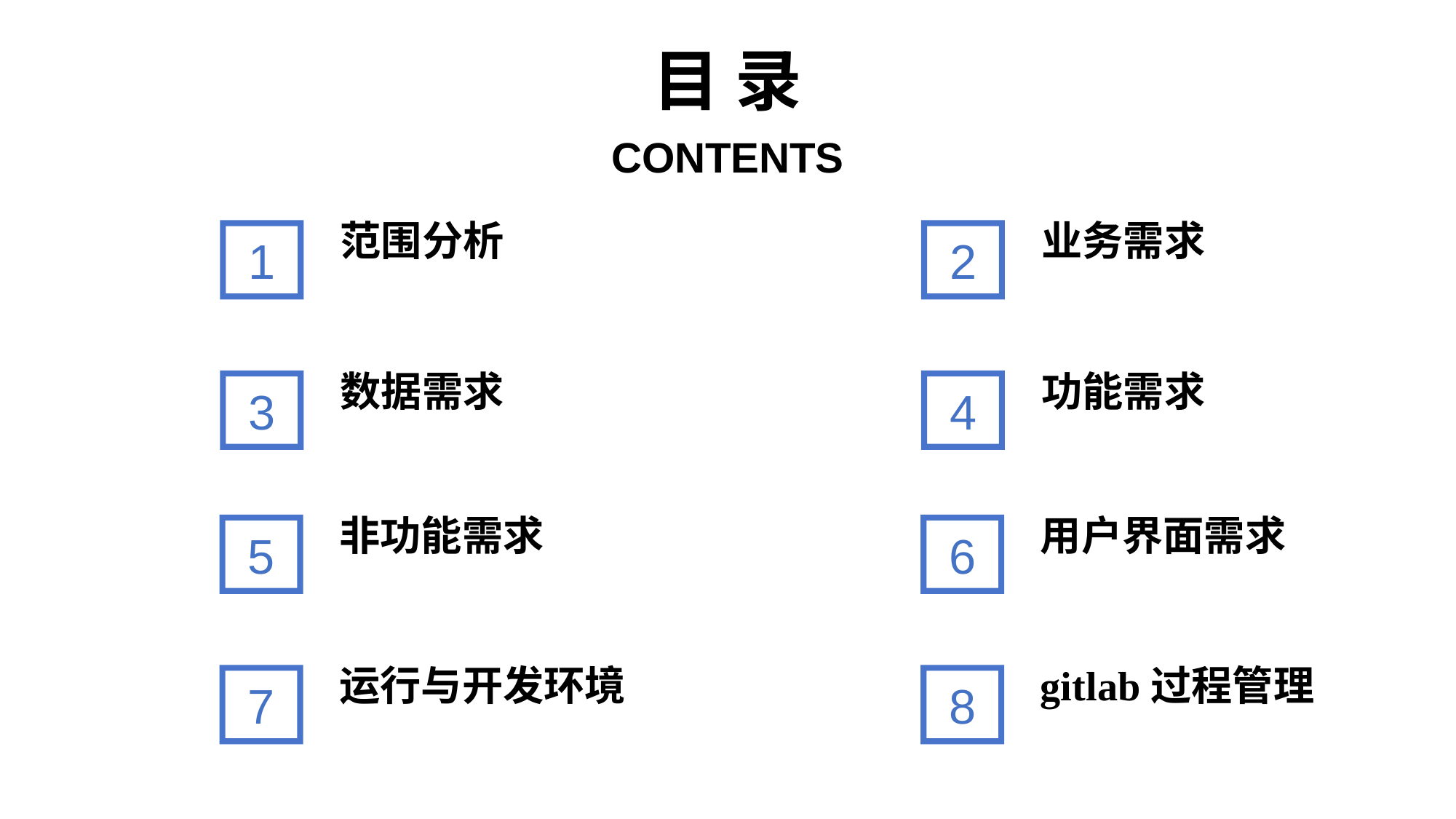

目 录
CONTENTS
范围分析
业务需求
1
2
数据需求
功能需求
3
4
非功能需求
用户界面需求
5
6
运行与开发环境
gitlab过程管理
7
8